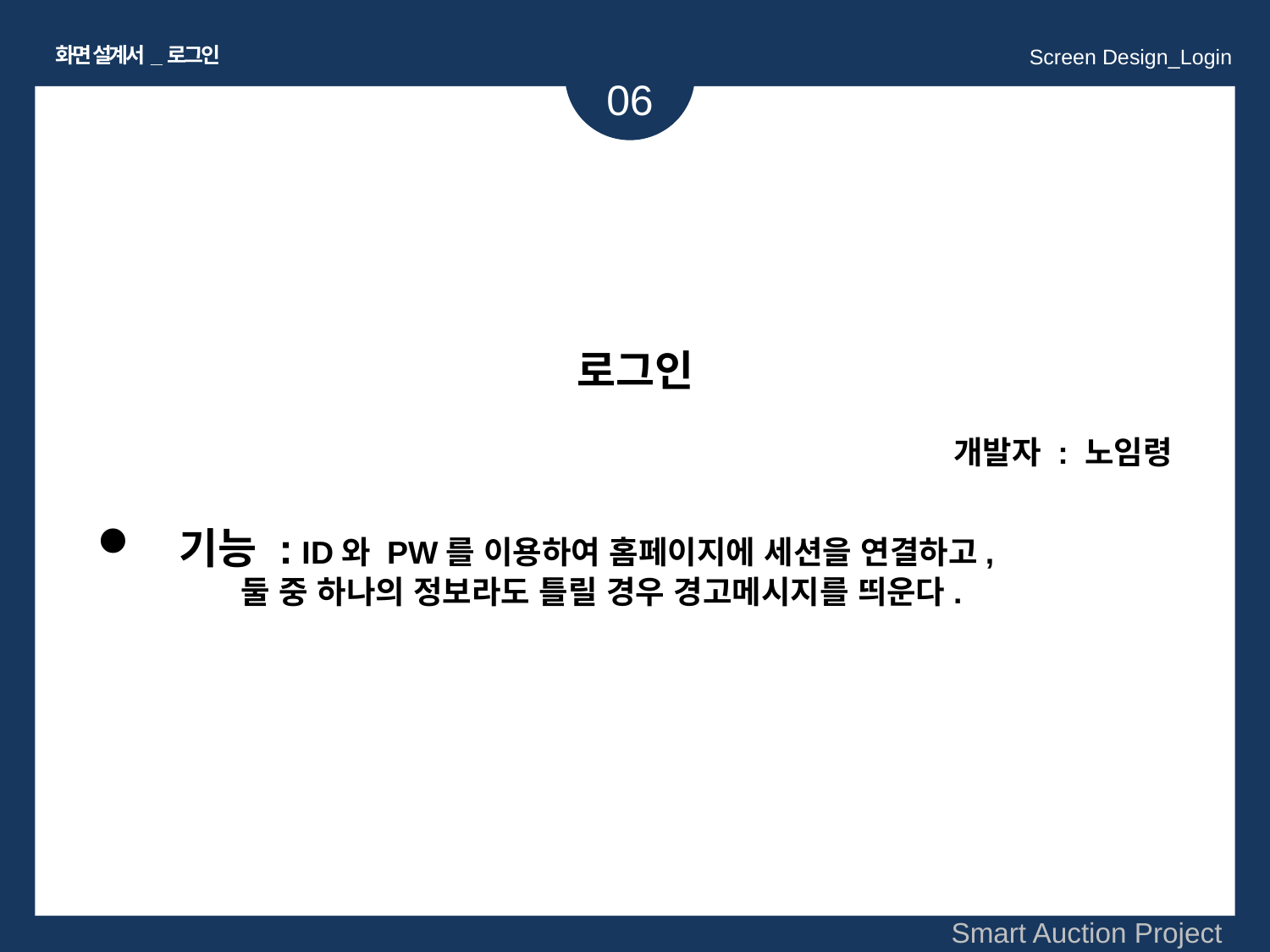

화면 설계서_로그인
Screen Design_Login
06

로그인

개발자 : 노임령

  기능 : ID와 PW를 이용하여 홈페이지에 세션을 연결하고,
	 둘 중 하나의 정보라도 틀릴 경우 경고메시지를 띄운다.
Smart Auction Project